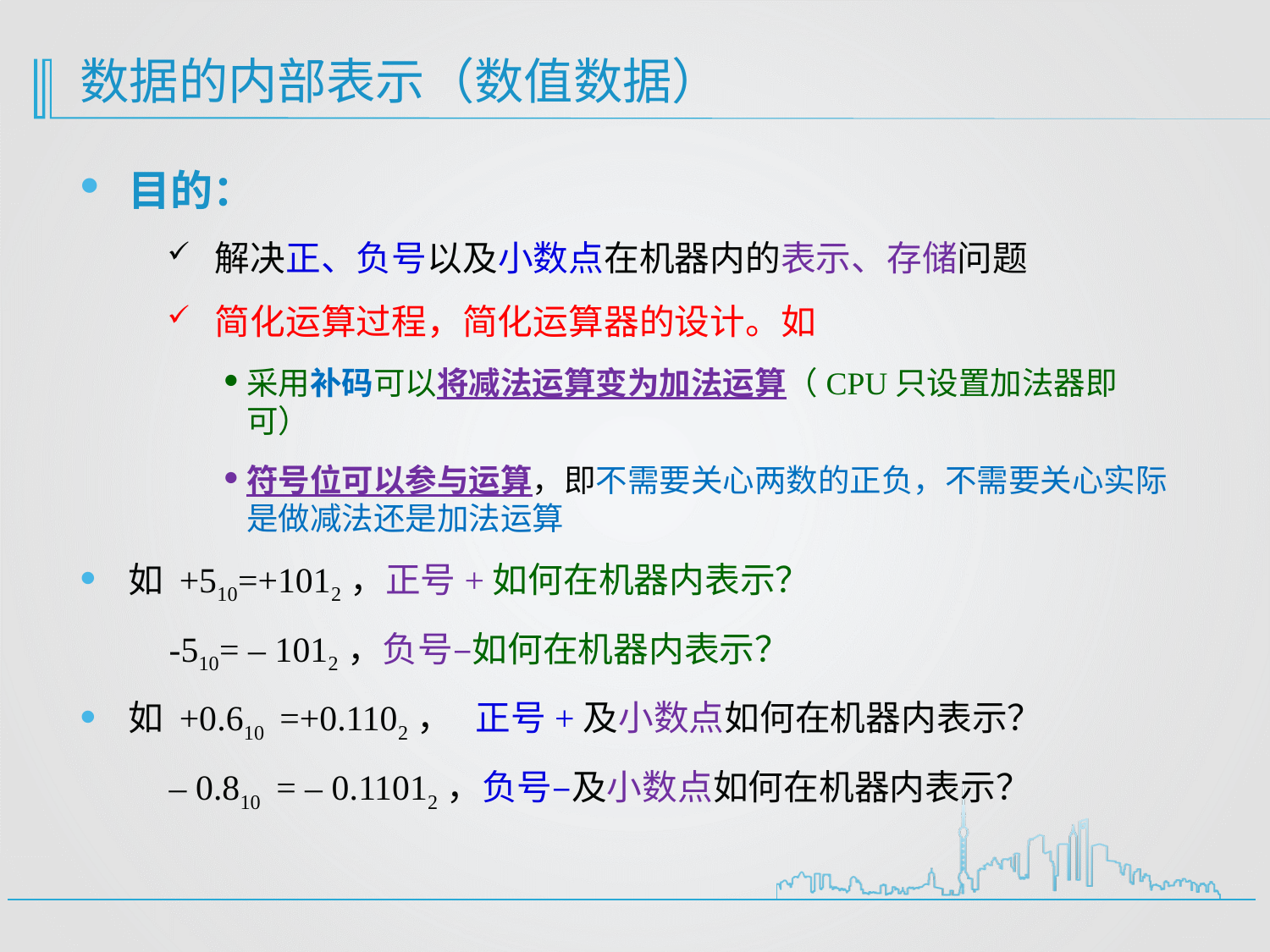

# 数据的内部表示（数值数据）
目的：
解决正、负号以及小数点在机器内的表示、存储问题
简化运算过程，简化运算器的设计。如
采用补码可以将减法运算变为加法运算（CPU只设置加法器即可）
符号位可以参与运算，即不需要关心两数的正负，不需要关心实际是做减法还是加法运算
如 +510=+1012，正号+如何在机器内表示？
          -510= – 1012，负号–如何在机器内表示？
如 +0.610   =+0.1102，   正号+及小数点如何在机器内表示？
          – 0.810   = – 0.11012，负号–及小数点如何在机器内表示？